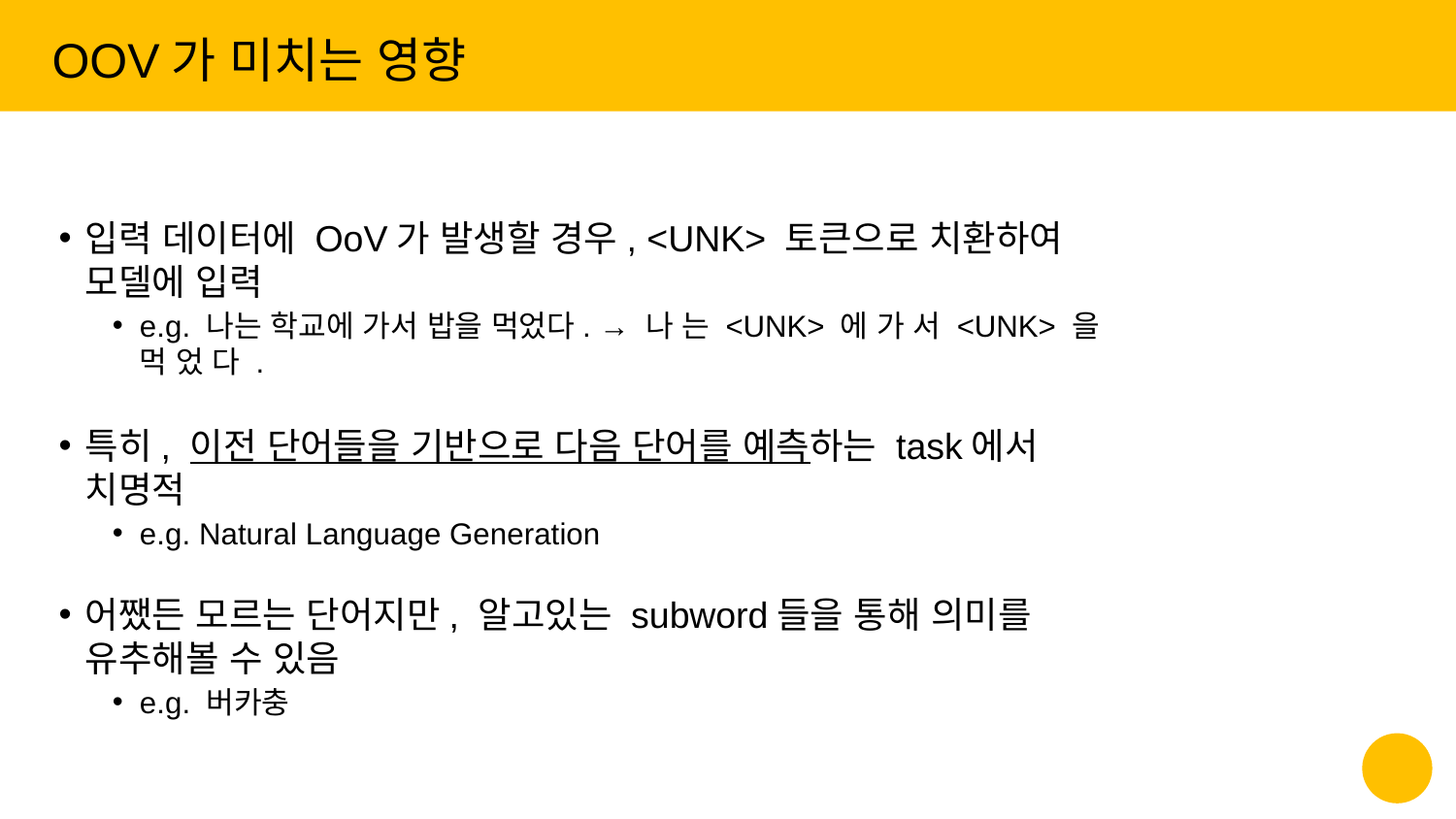

OOV가 미치는 영향
입력 데이터에 OoV가 발생할 경우, <UNK> 토큰으로 치환하여 모델에 입력
e.g. 나는 학교에 가서 밥을 먹었다. → 나 는 <UNK> 에 가 서 <UNK> 을 먹 었 다 .

특히, 이전 단어들을 기반으로 다음 단어를 예측하는 task에서 치명적
e.g. Natural Language Generation

어쨌든 모르는 단어지만, 알고있는 subword들을 통해 의미를 유추해볼 수 있음
e.g. 버카충
51